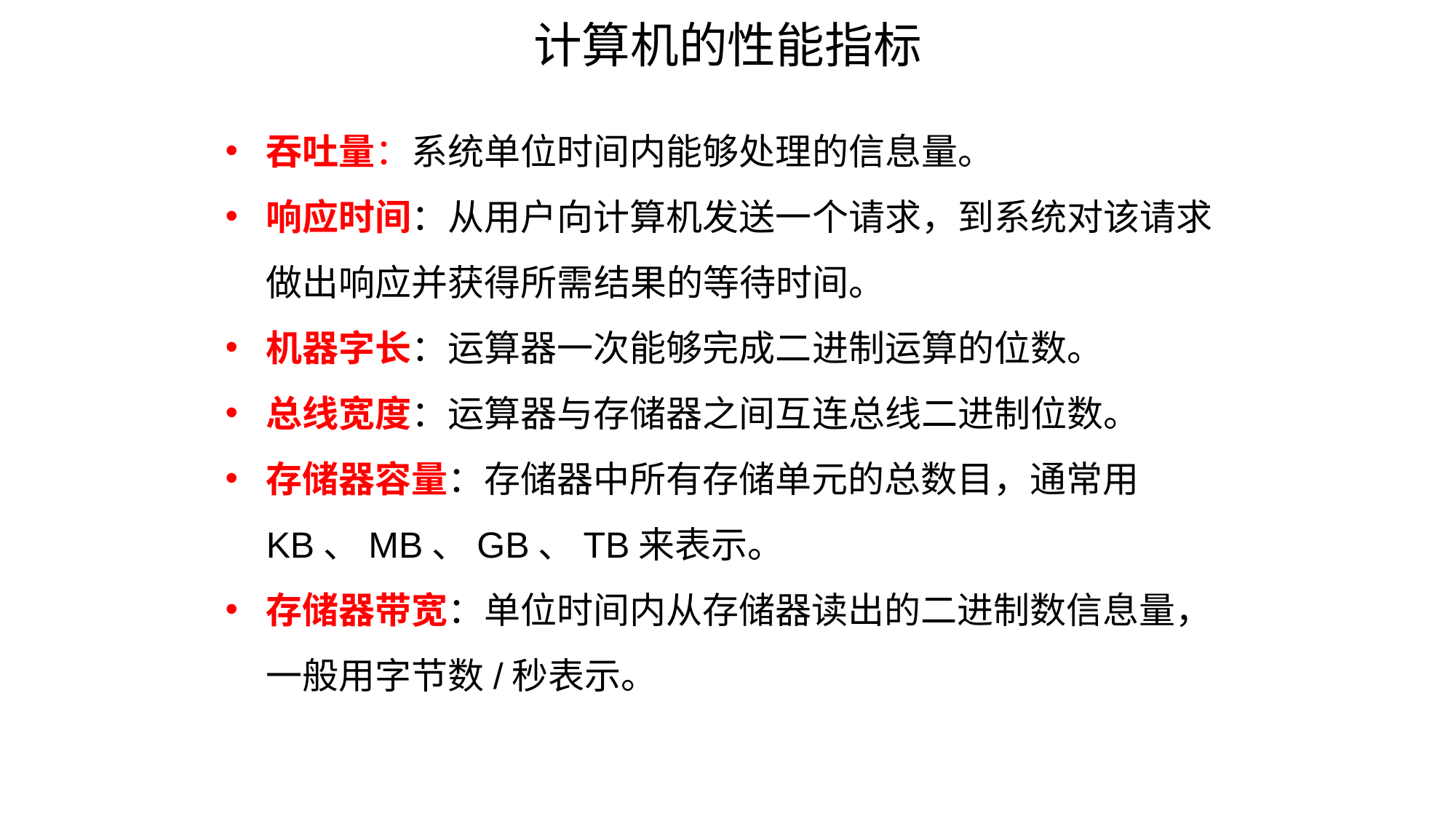

计算机的性能指标
吞吐量：系统单位时间内能够处理的信息量。
响应时间：从用户向计算机发送一个请求，到系统对该请求做出响应并获得所需结果的等待时间。
机器字长：运算器一次能够完成二进制运算的位数。
总线宽度：运算器与存储器之间互连总线二进制位数。
存储器容量：存储器中所有存储单元的总数目，通常用KB、MB、GB、TB来表示。
存储器带宽：单位时间内从存储器读出的二进制数信息量，一般用字节数/秒表示。